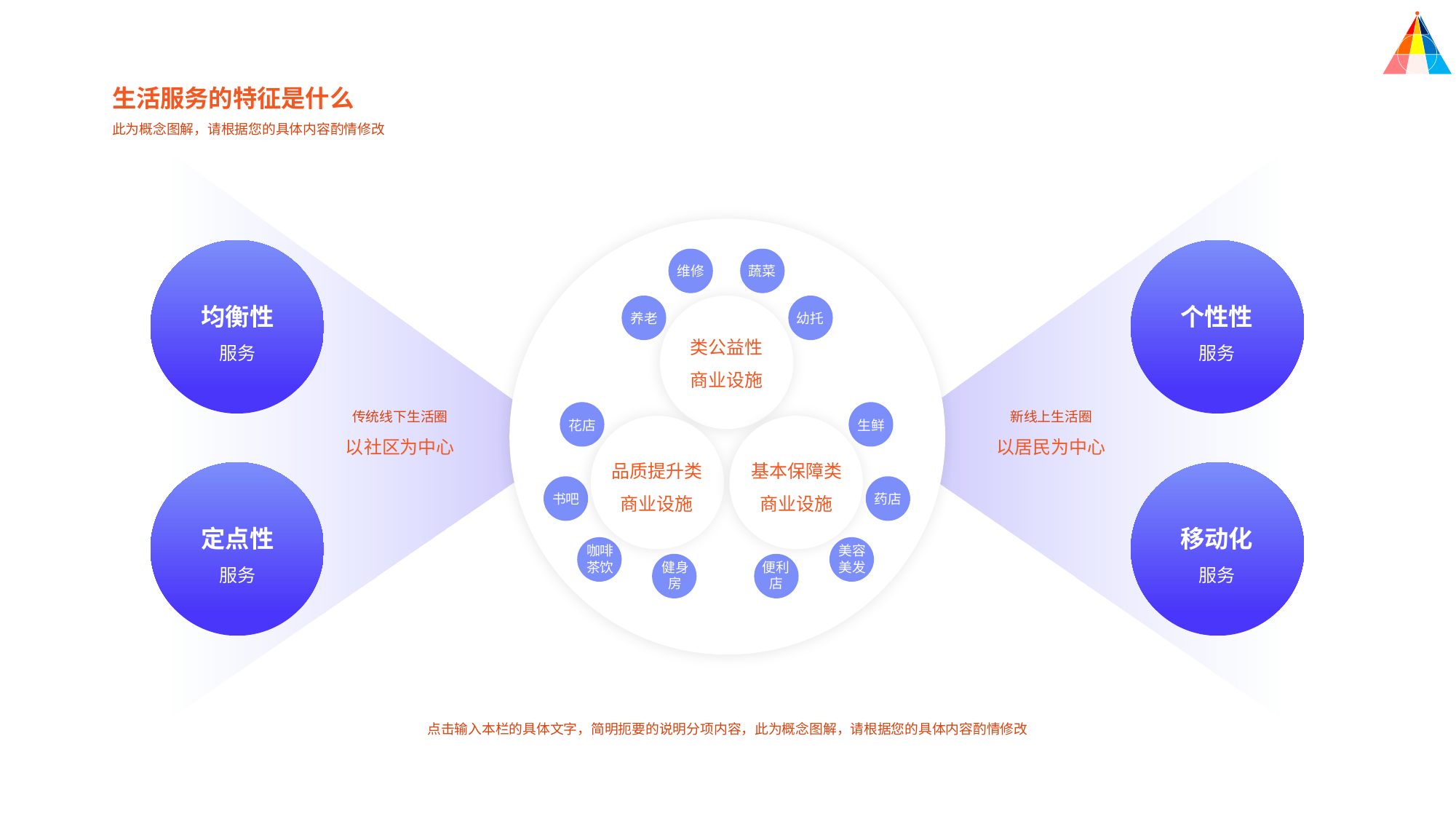

生活服务的特征是什么
此为概念图解，请根据您的具体内容酌情修改

维修
蔬菜

均衡性
服务
个性性
服务
养老
幼托
类公益性
商业设施

传统线下生活圈
以社区为中心
新线上生活圈
以居民为中心
花店
生鲜

品质提升类
商业设施
基本保障类
商业设施

书吧
药店
定点性
服务
移动化
服务
咖啡茶饮
美容美发

健身房
便利店

点击输入本栏的具体文字，简明扼要的说明分项内容，此为概念图解，请根据您的具体内容酌情修改